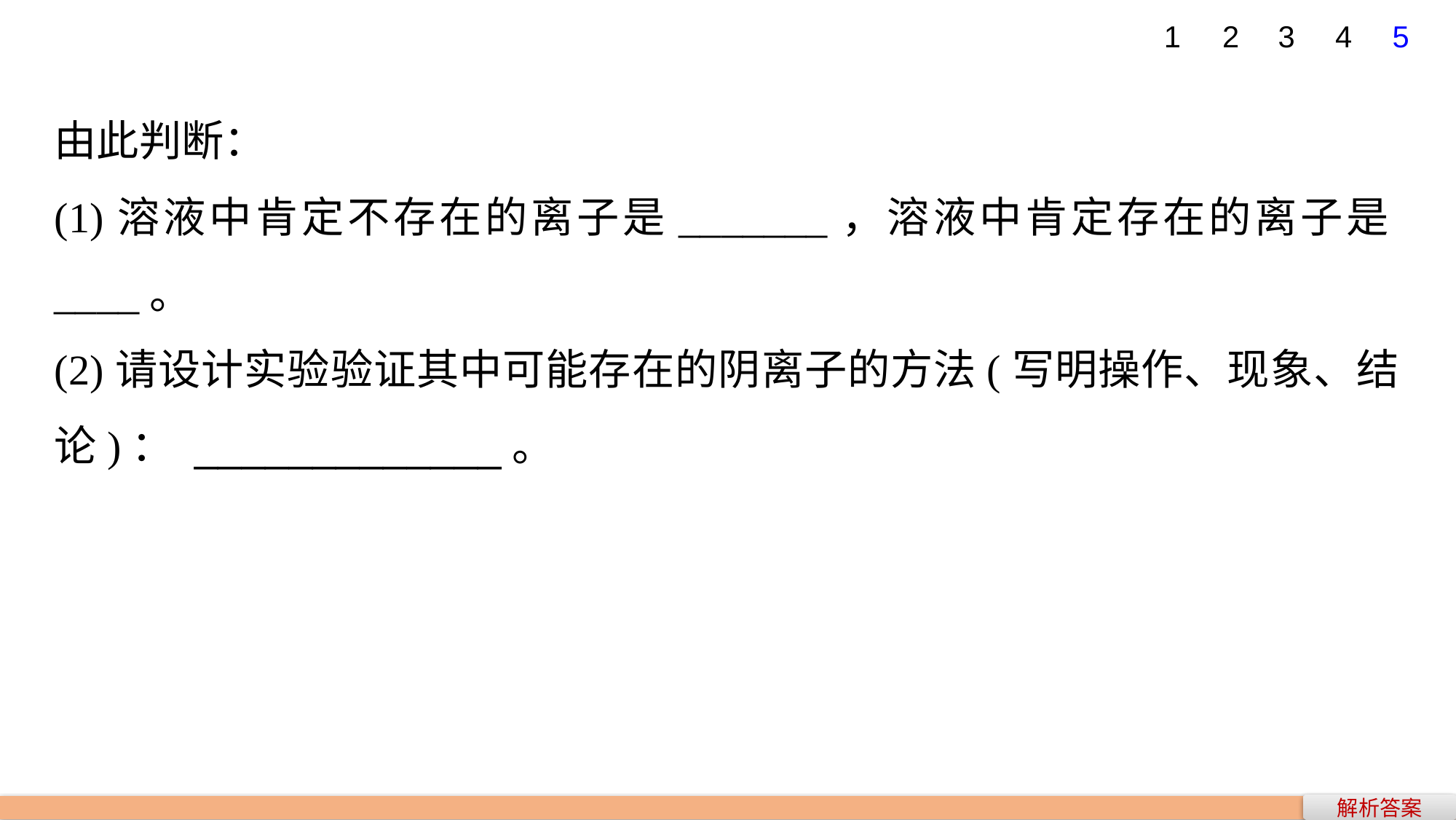

1
2
3
4
5
由此判断：
(1)溶液中肯定不存在的离子是_______，溶液中肯定存在的离子是____。
(2)请设计实验验证其中可能存在的阴离子的方法(写明操作、现象、结论)： _____________。
解析答案